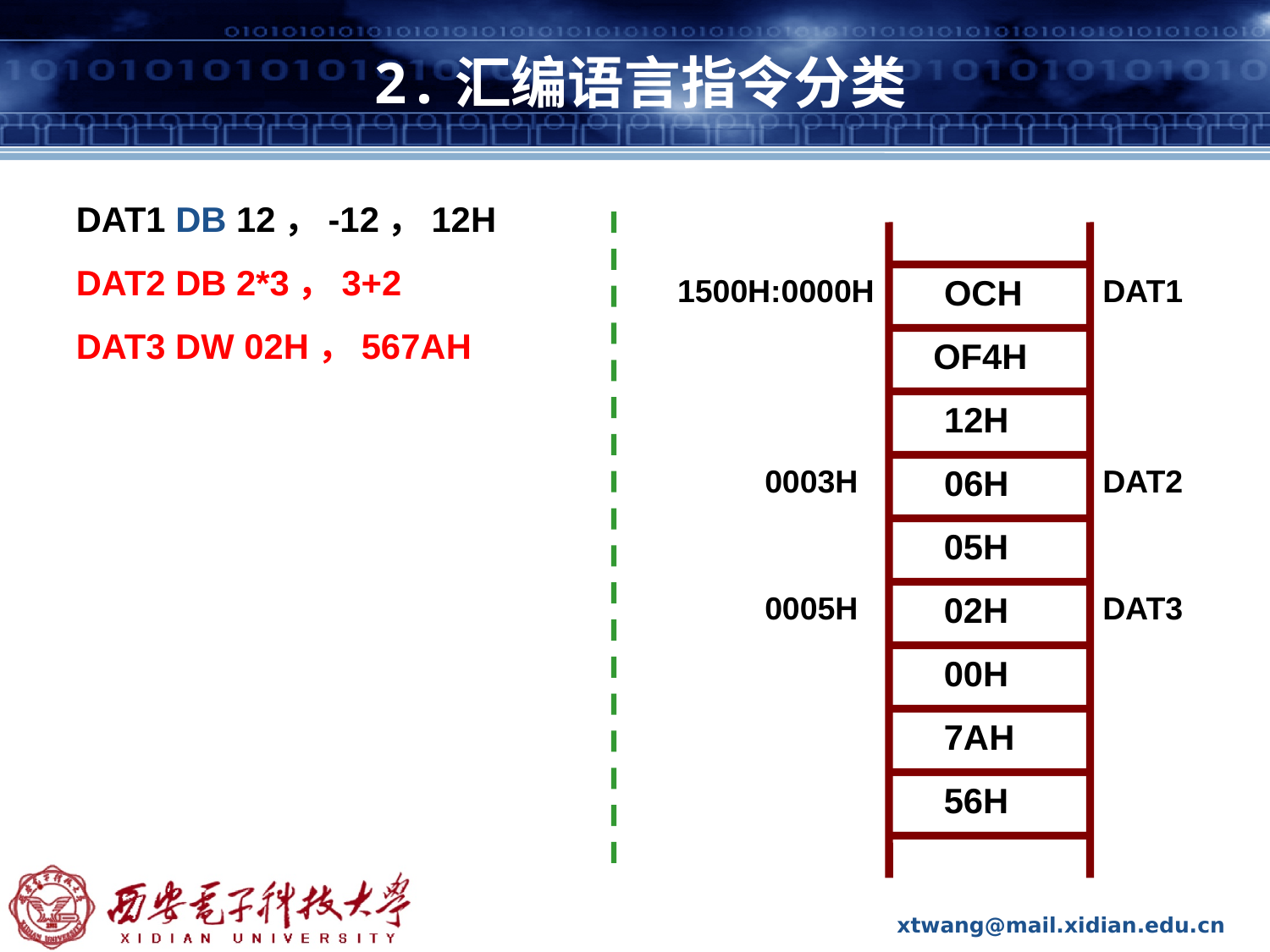

# 2.汇编语言指令分类
DAT1 DB 12，-12，12H

DAT2 DB 2*3，3+2
1500H:0000H

OCH
DAT1
DAT3 DW 02H，567AH

OF4H

12H
0003H

06H
DAT2

05H
0005H

02H
DAT3

00H

7AH

56H